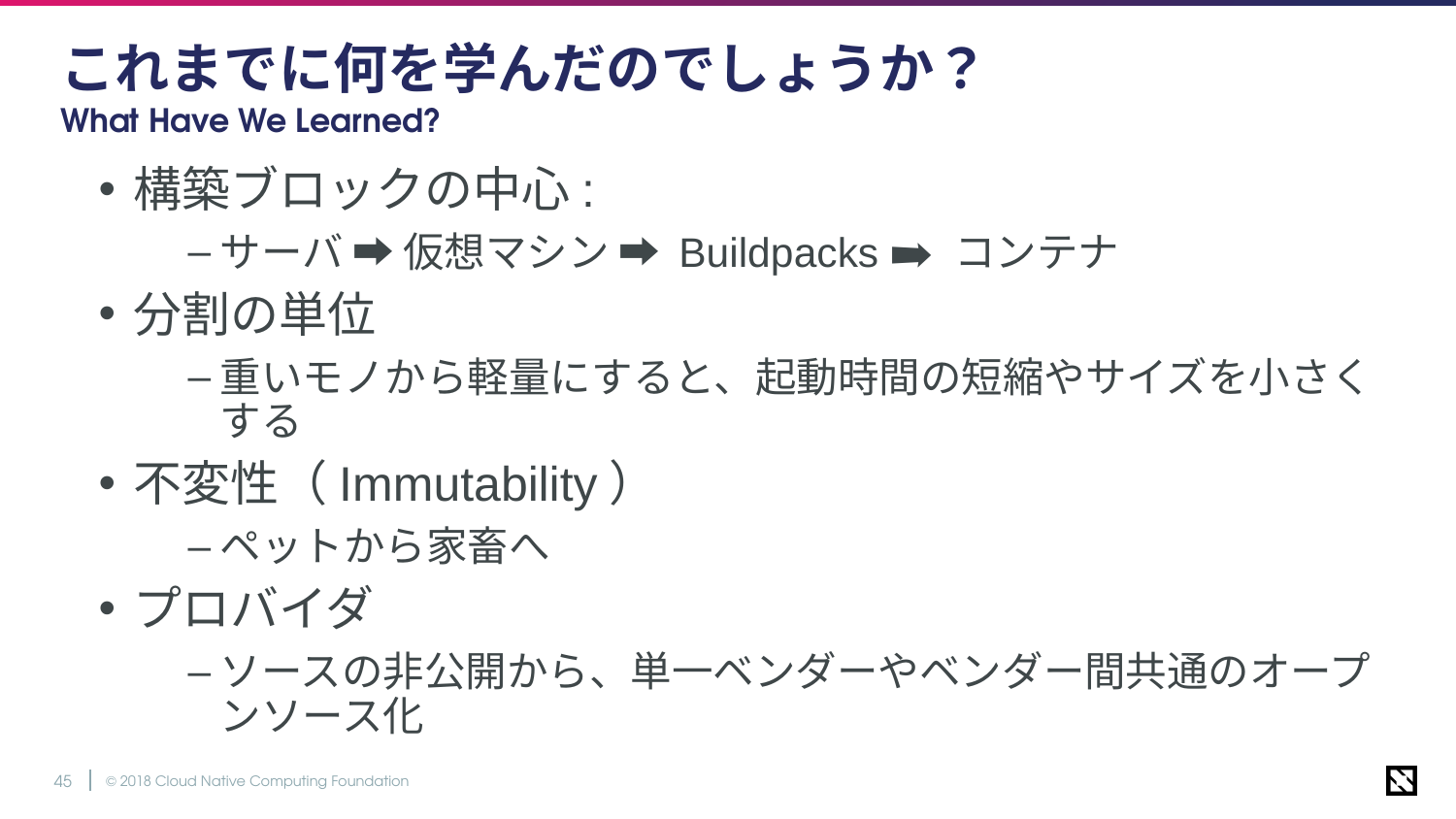

# これまでに何を学んだのでしょうか？ What Have We Learned?
構築ブロックの中心:
サーバ ➡ 仮想マシン ➡ Buildpacks ➡ コンテナ
分割の単位
重いモノから軽量にすると、起動時間の短縮やサイズを小さくする
不変性（Immutability）
ペットから家畜へ
プロバイダ
ソースの非公開から、単一ベンダーやベンダー間共通のオープンソース化